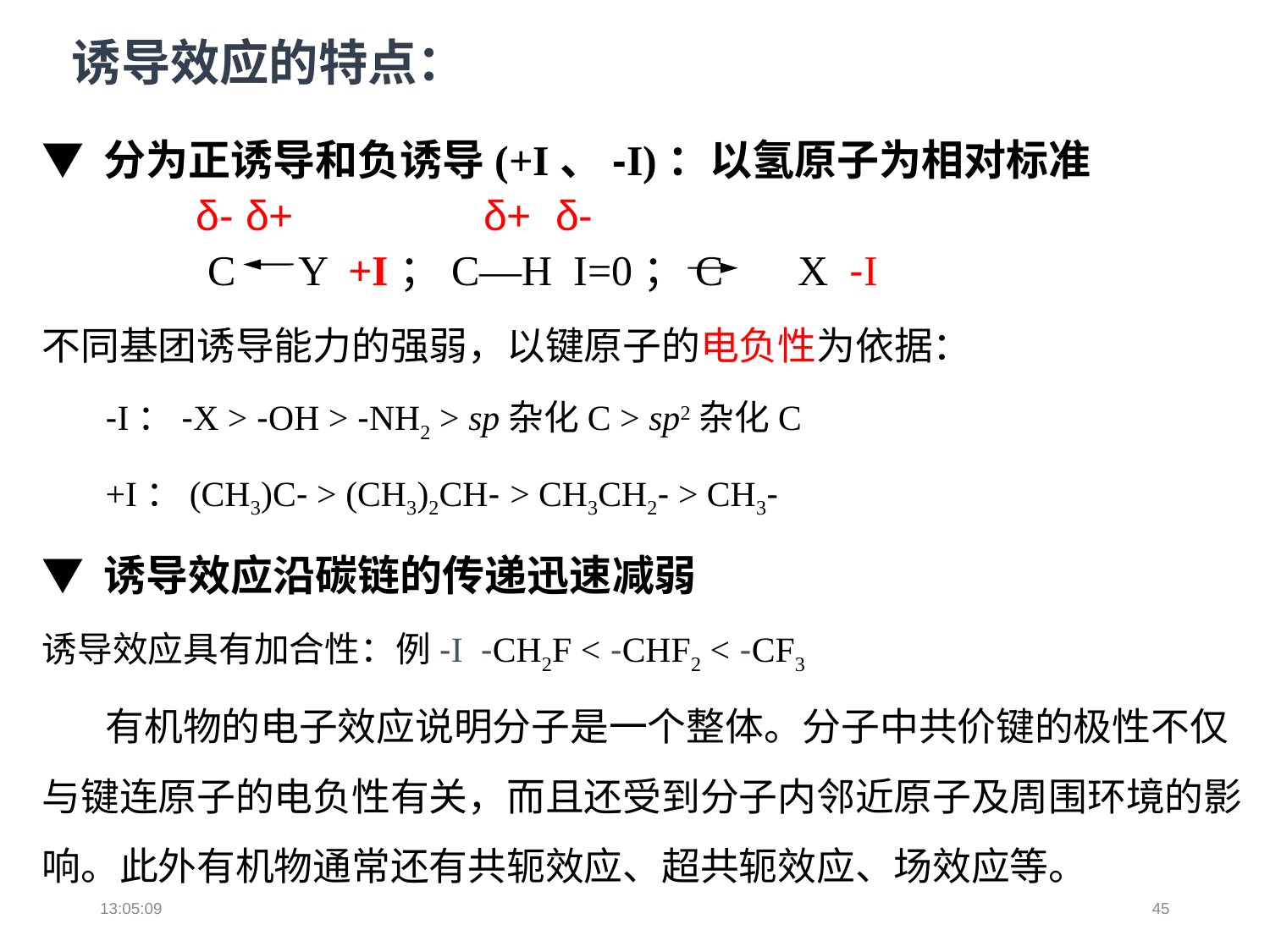

诱导效应的特点：
▼ 分为正诱导和负诱导(+I、-I)：以氢原子为相对标准
             δ- δ+                δ+  δ-
              C      Y  +I；C—H  I=0；C       X  -I
不同基团诱导能力的强弱，以键原子的电负性为依据：
-I：-X > -OH > -NH2 > sp杂化C > sp2杂化C
+I：(CH3)C- > (CH3)2CH- > CH3CH2- > CH3-
▼ 诱导效应沿碳链的传递迅速减弱
诱导效应具有加合性：例-I  -CH2F < -CHF2 < -CF3
有机物的电子效应说明分子是一个整体。分子中共价键的极性不仅与键连原子的电负性有关，而且还受到分子内邻近原子及周围环境的影响。此外有机物通常还有共轭效应、超共轭效应、场效应等。

13:05:09
45